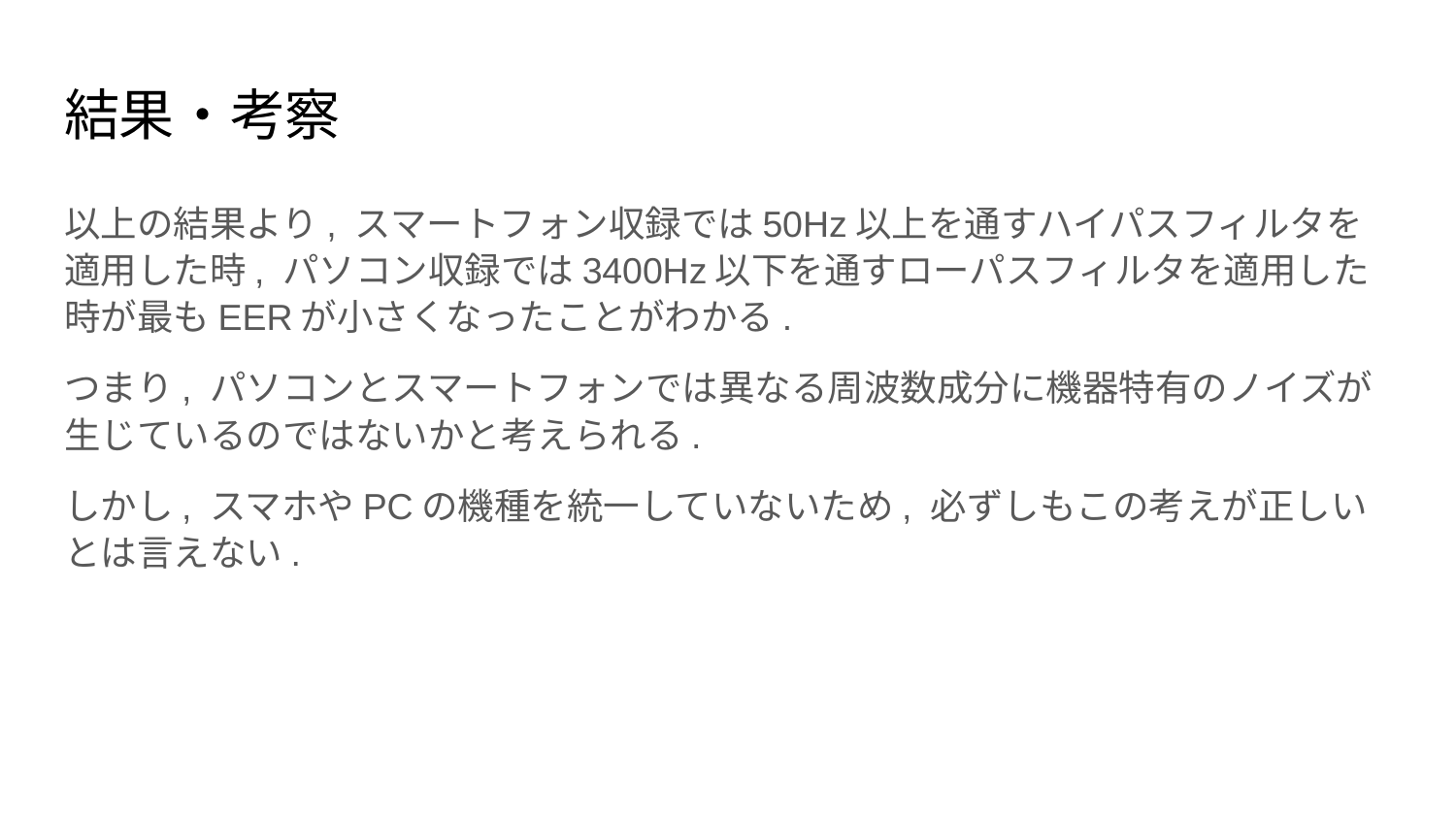

# 結果・考察
以上の結果より, スマートフォン収録では50Hz以上を通すハイパスフィルタを適用した時, パソコン収録では3400Hz以下を通すローパスフィルタを適用した時が最もEERが小さくなったことがわかる.
つまり, パソコンとスマートフォンでは異なる周波数成分に機器特有のノイズが生じているのではないかと考えられる.
しかし, スマホやPCの機種を統一していないため, 必ずしもこの考えが正しいとは言えない.